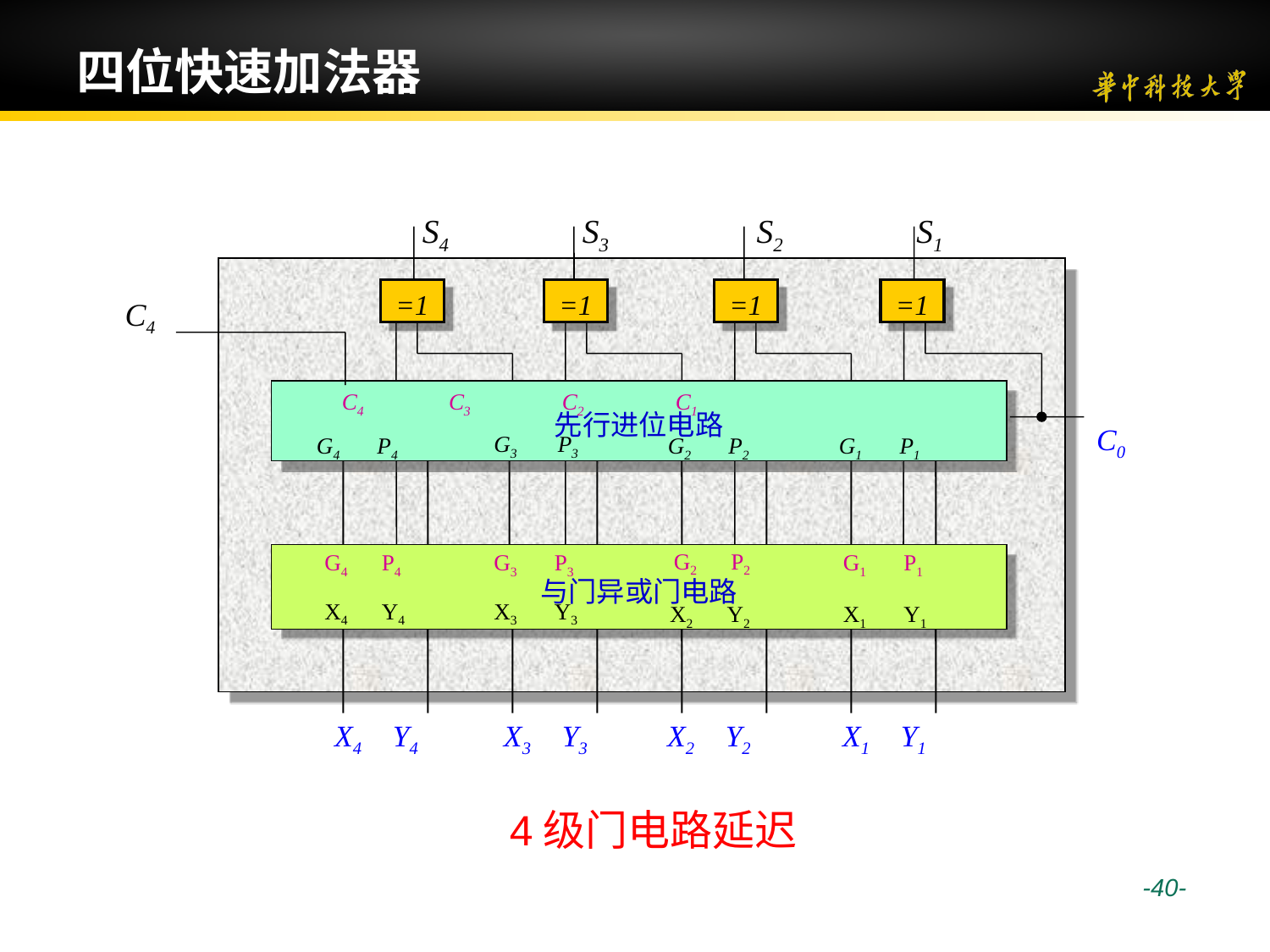

# 四位快速加法器
S4
S3

S2

S1

C4

=1
=1
=1
=1

C4                         C3                           C2                           C1
先行进位电路
G3            P3
G4           P4
G2           P2
 G1           P1
C0

G2          P2
G4          P4
G3           P3
G1           P1
与门异或门电路
X4          Y4
X3           Y3
   X2          Y2
X1           Y1

X4       Y4
X3       Y3
  X2       Y2
X1       Y1
4级门电路延迟

 -40-